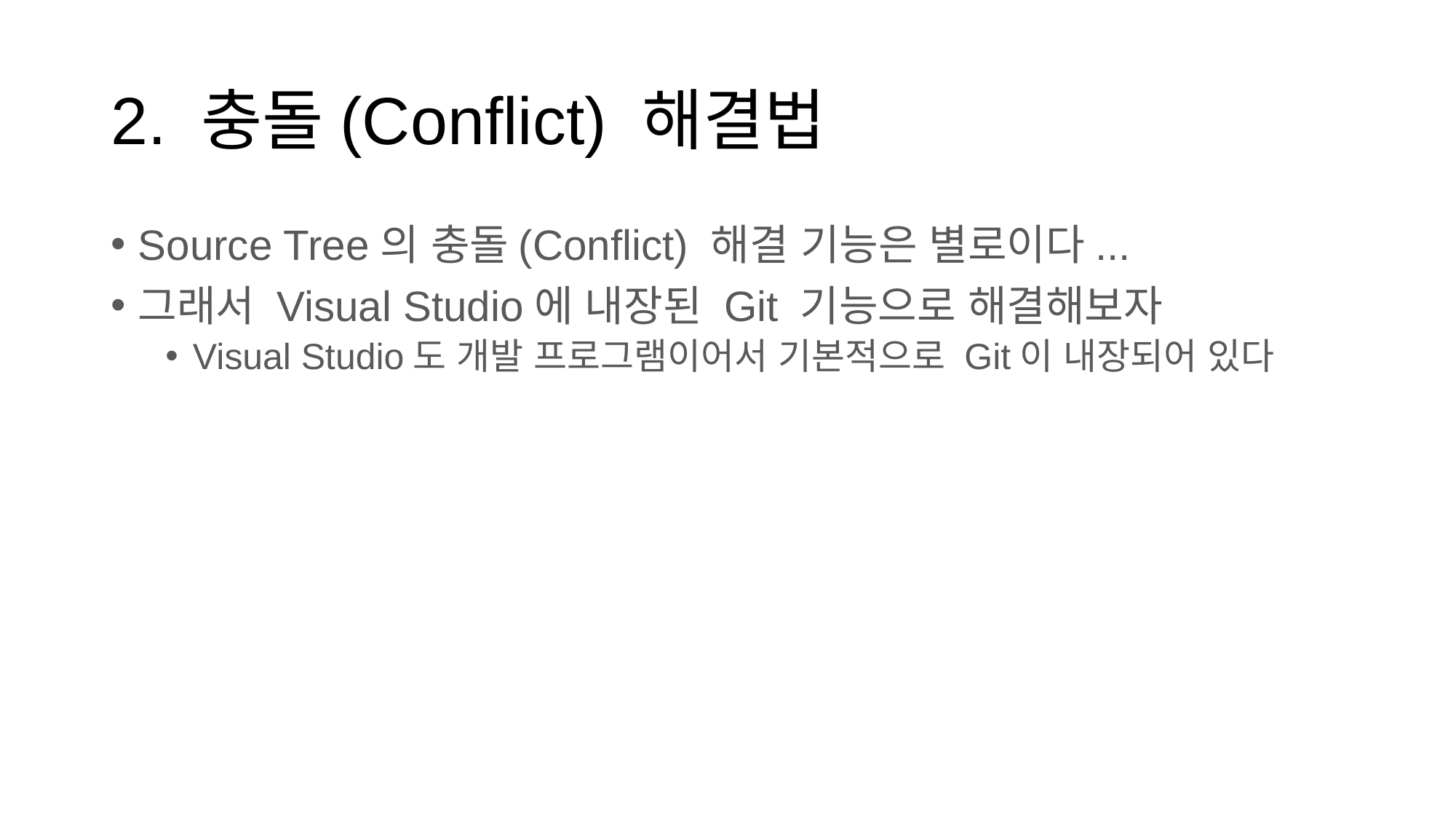

# 2. 충돌(Conflict) 해결법
Source Tree의 충돌(Conflict) 해결 기능은 별로이다...
그래서 Visual Studio에 내장된 Git 기능으로 해결해보자
Visual Studio도 개발 프로그램이어서 기본적으로 Git이 내장되어 있다